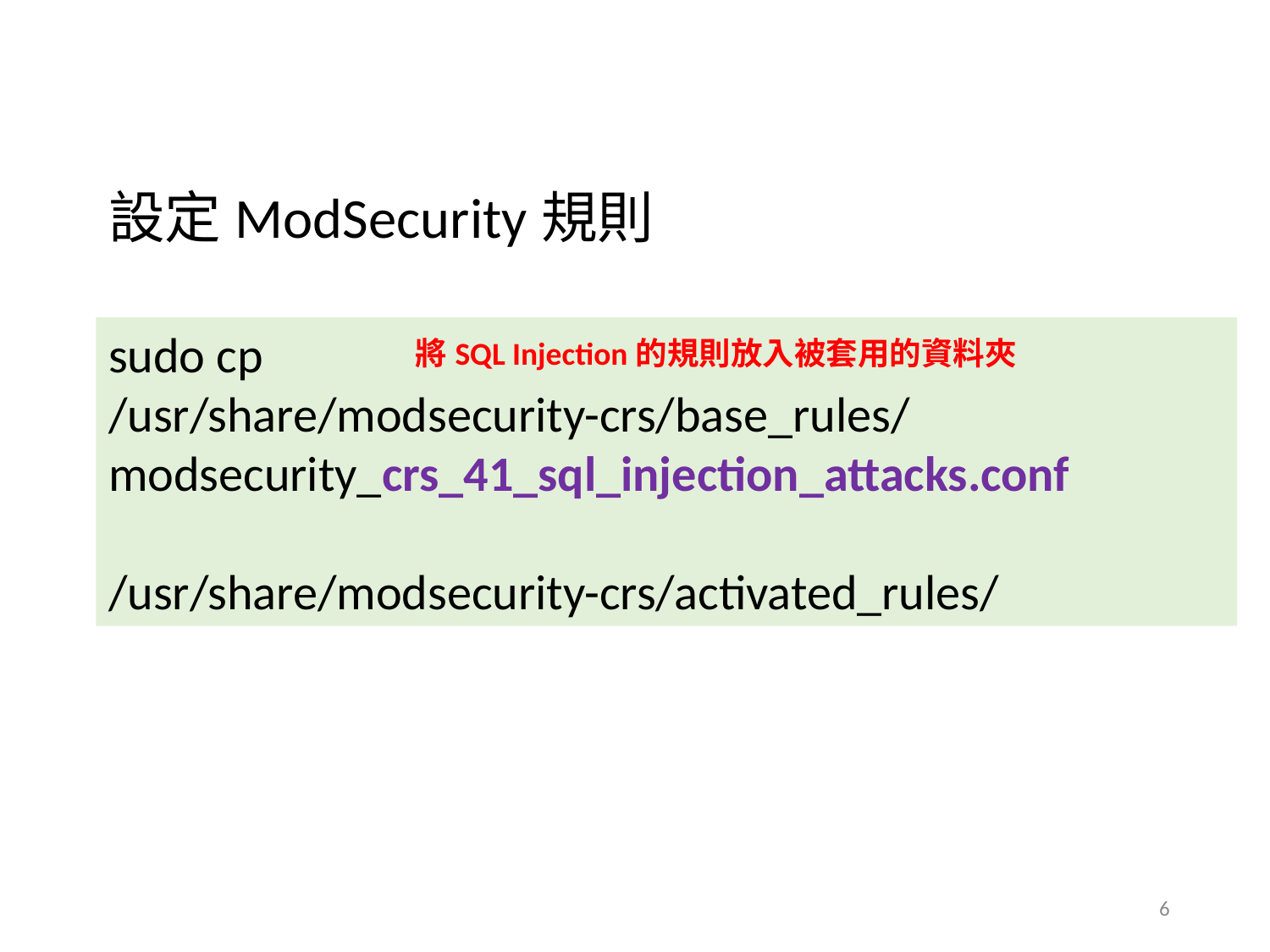

設定ModSecurity規則
sudo cp
/usr/share/modsecurity-crs/base_rules/ modsecurity_crs_41_sql_injection_attacks.conf

/usr/share/modsecurity-crs/activated_rules/
將SQL Injection的規則放入被套用的資料夾

6